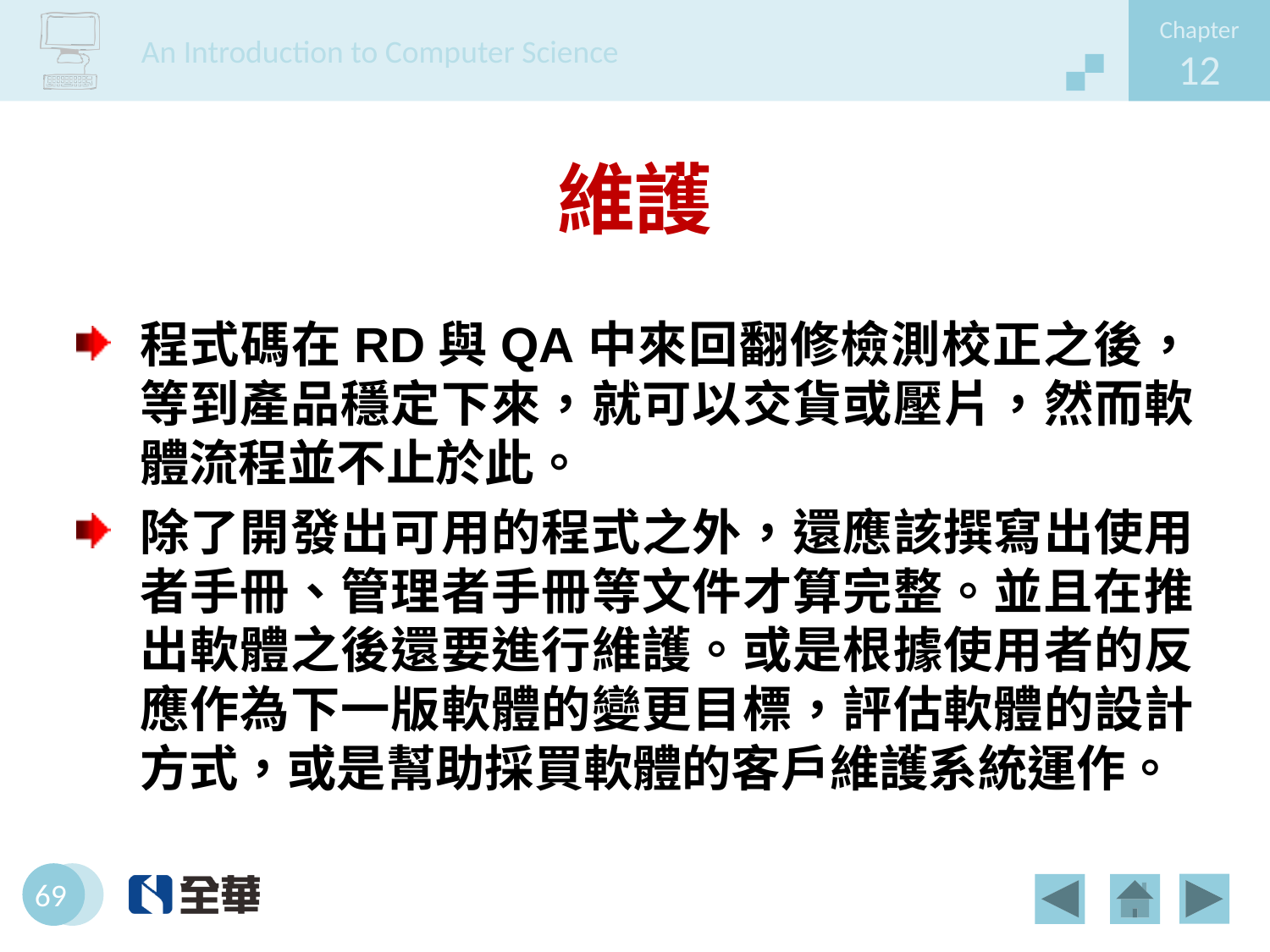

# 維護
程式碼在RD與QA中來回翻修檢測校正之後，等到產品穩定下來，就可以交貨或壓片，然而軟體流程並不止於此。
除了開發出可用的程式之外，還應該撰寫出使用者手冊、管理者手冊等文件才算完整。並且在推出軟體之後還要進行維護。或是根據使用者的反應作為下一版軟體的變更目標，評估軟體的設計方式，或是幫助採買軟體的客戶維護系統運作。